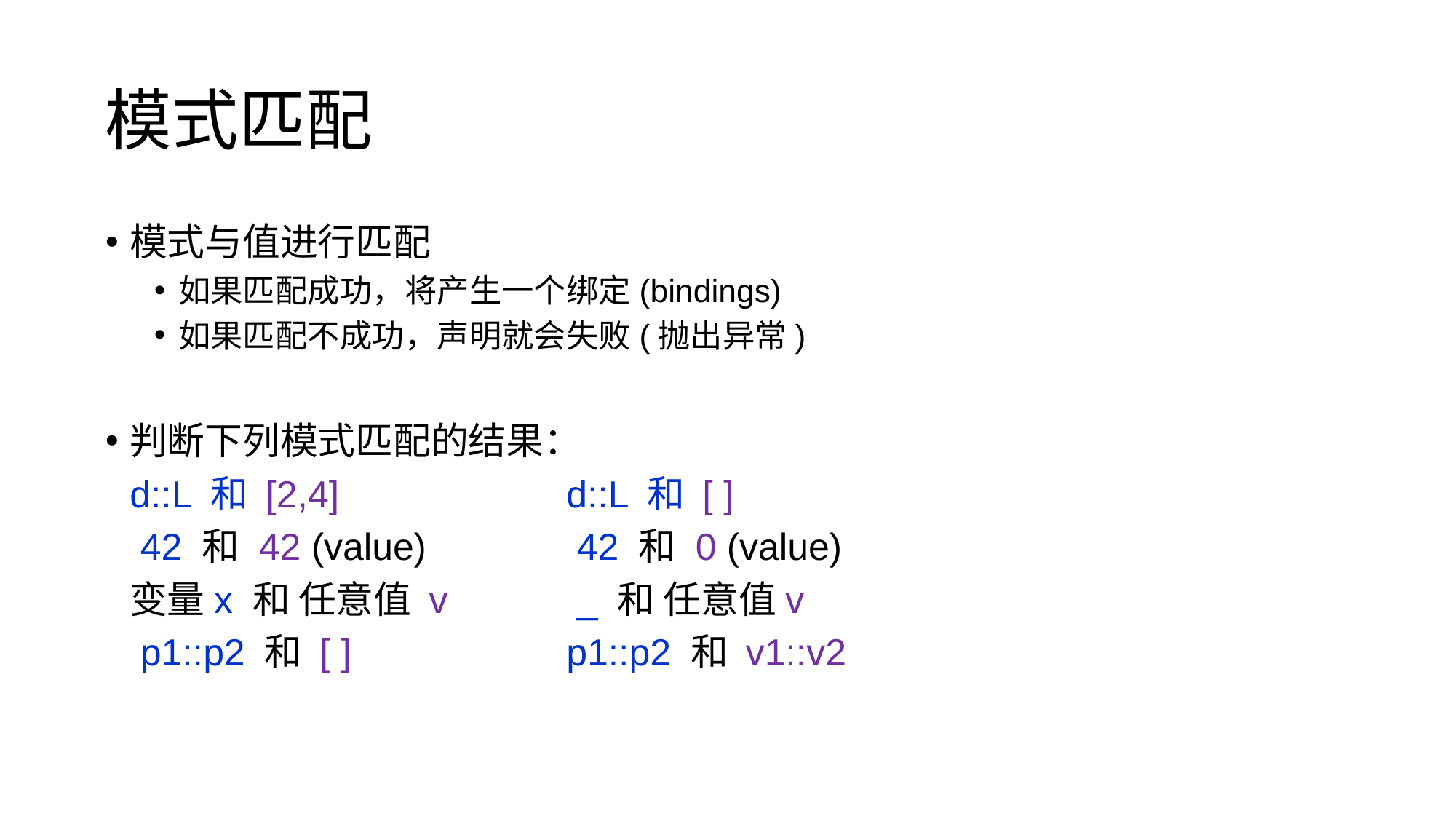

模式匹配
模式与值进行匹配
如果匹配成功，将产生一个绑定(bindings)
如果匹配不成功，声明就会失败(抛出异常)

判断下列模式匹配的结果：
	d::L 和 [2,4]			d::L 和 [ ]
	 42 和 42 (value)		 42 和 0 (value)
	变量x 和 任意值 v		 _ 和 任意值v
	 p1::p2 和 [ ]		p1::p2 和 v1::v2